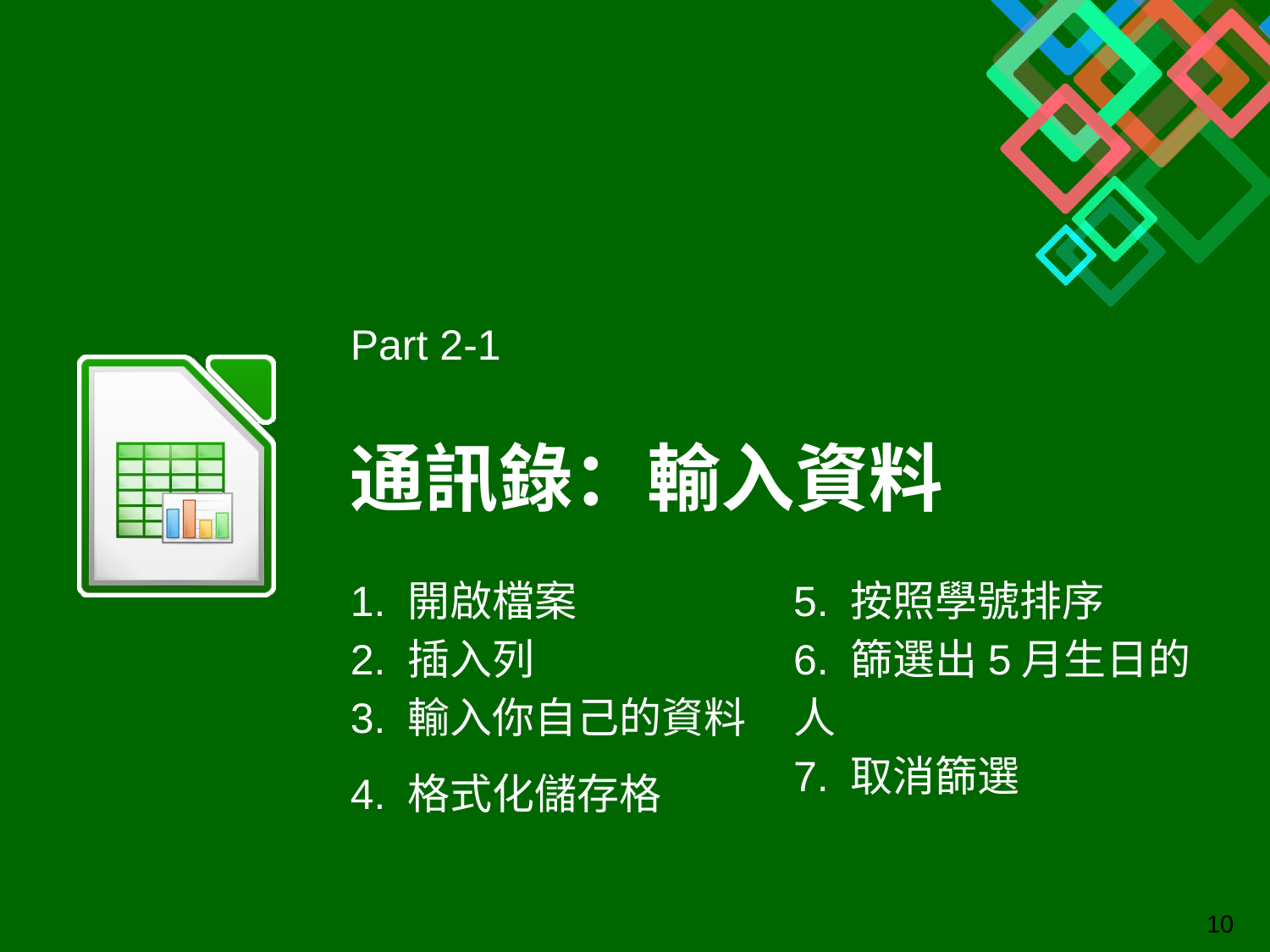

Part 2-1
# 通訊錄：輸入資料
1. 開啟檔案
2. 插入列
3. 輸入你自己的資料
4. 格式化儲存格
5. 按照學號排序
6. 篩選出5月生日的人
7. 取消篩選
10